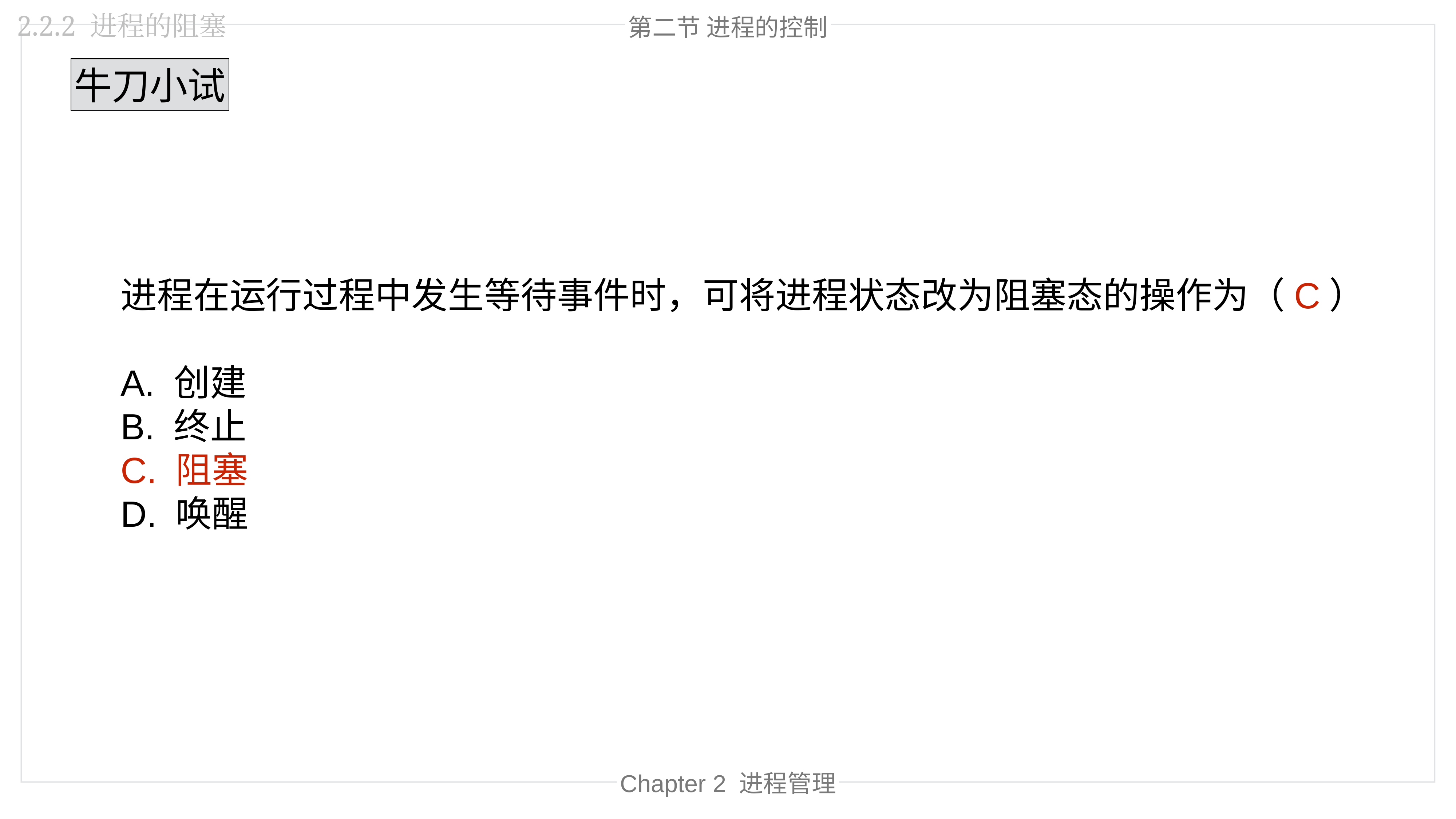

2.2.2 进程的阻塞
第二节 进程的控制

牛刀小试
进程在运行过程中发生等待事件时，可将进程状态改为阻塞态的操作为（C）

A. 创建
B. 终止
C. 阻塞
D. 唤醒
Chapter 2 进程管理